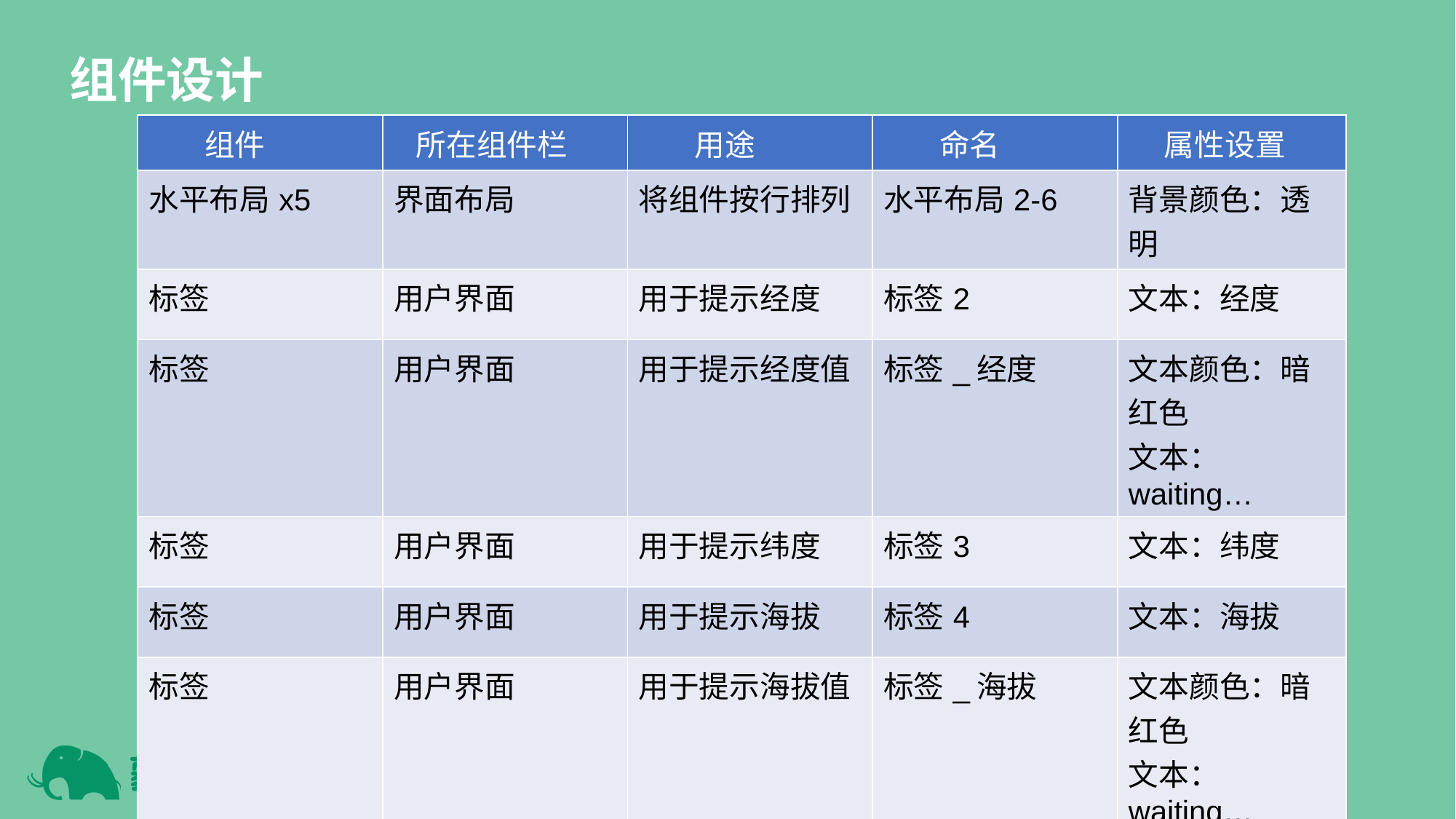

组件设计
| 组件 | 所在组件栏 | 用途 | 命名 | 属性设置 |
| --- | --- | --- | --- | --- |
| 水平布局x5 | 界面布局 | 将组件按行排列 | 水平布局2-6 | 背景颜色：透明 |
| 标签 | 用户界面 | 用于提示经度 | 标签2 | 文本：经度 |
| 标签 | 用户界面 | 用于提示经度值 | 标签\_经度 | 文本颜色：暗红色 文本：waiting… |
| 标签 | 用户界面 | 用于提示纬度 | 标签3 | 文本：纬度 |
| 标签 | 用户界面 | 用于提示海拔 | 标签4 | 文本：海拔 |
| 标签 | 用户界面 | 用于提示海拔值 | 标签\_海拔 | 文本颜色：暗红色 文本：waiting… |